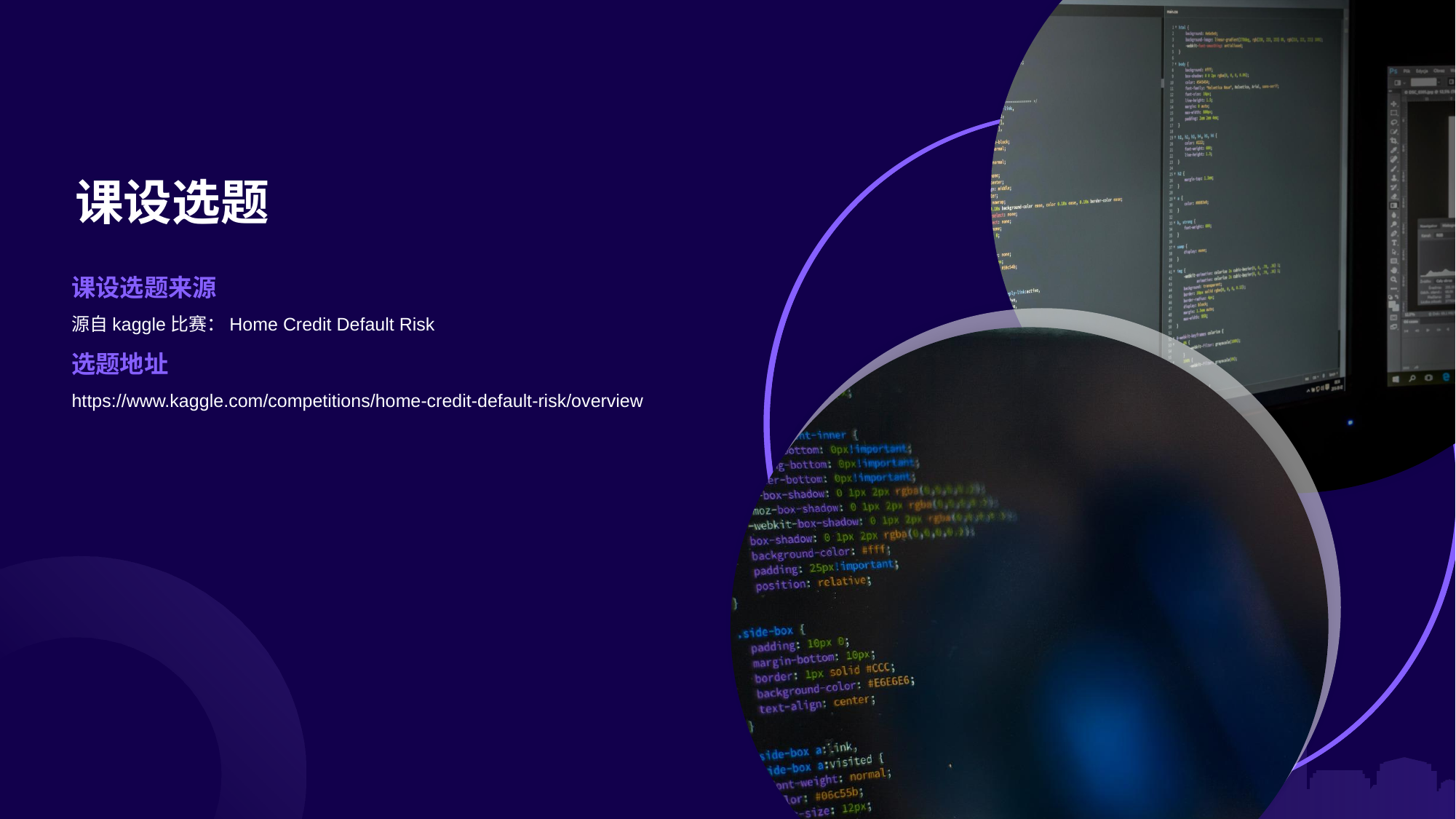

课设选题

课设选题来源
源自kaggle比赛：Home Credit Default Risk
选题地址
https://www.kaggle.com/competitions/home-credit-default-risk/overview